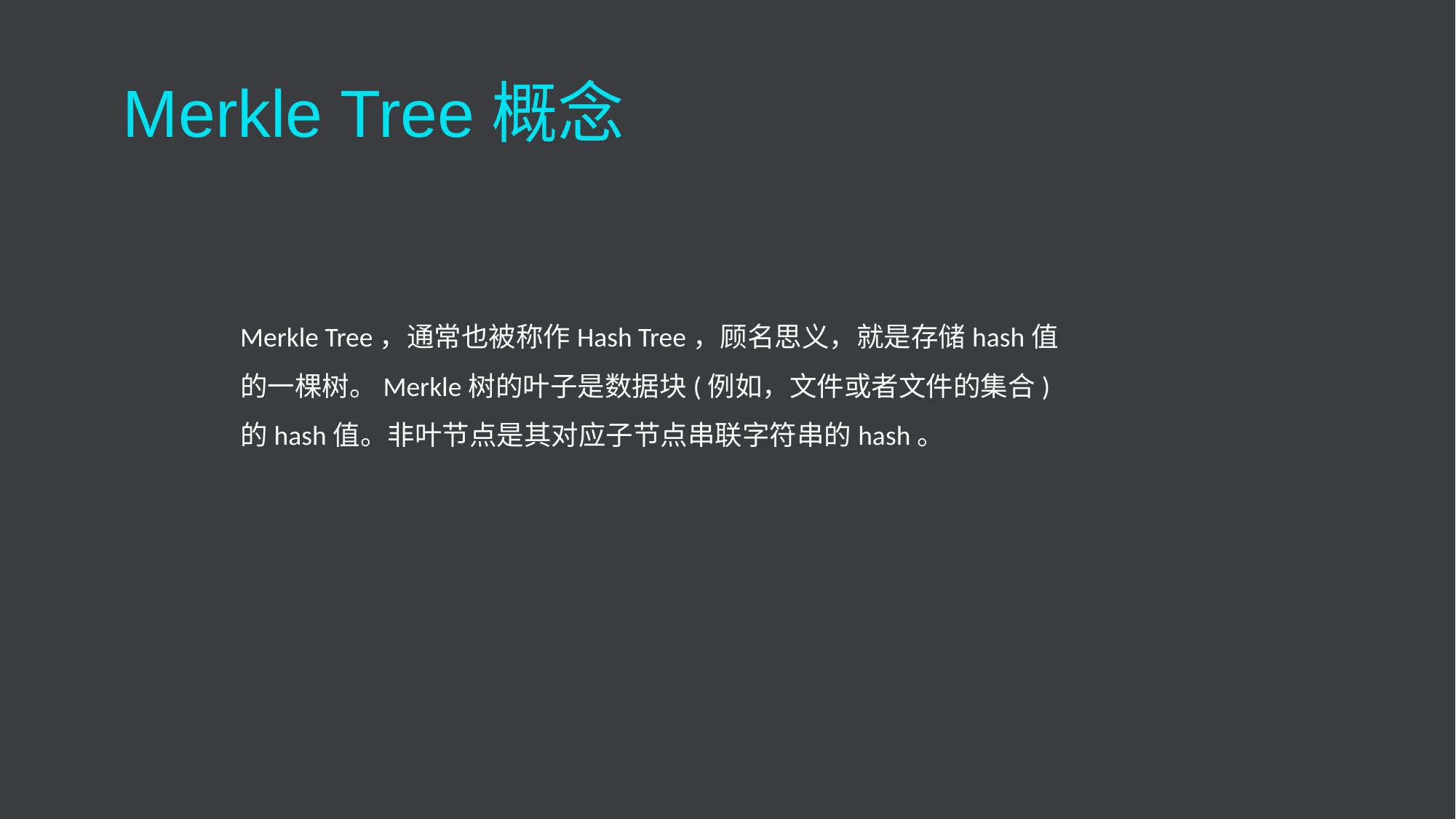

# Merkle Tree概念
Merkle Tree，通常也被称作Hash Tree，顾名思义，就是存储hash值的一棵树。Merkle树的叶子是数据块(例如，文件或者文件的集合)的hash值。非叶节点是其对应子节点串联字符串的hash。